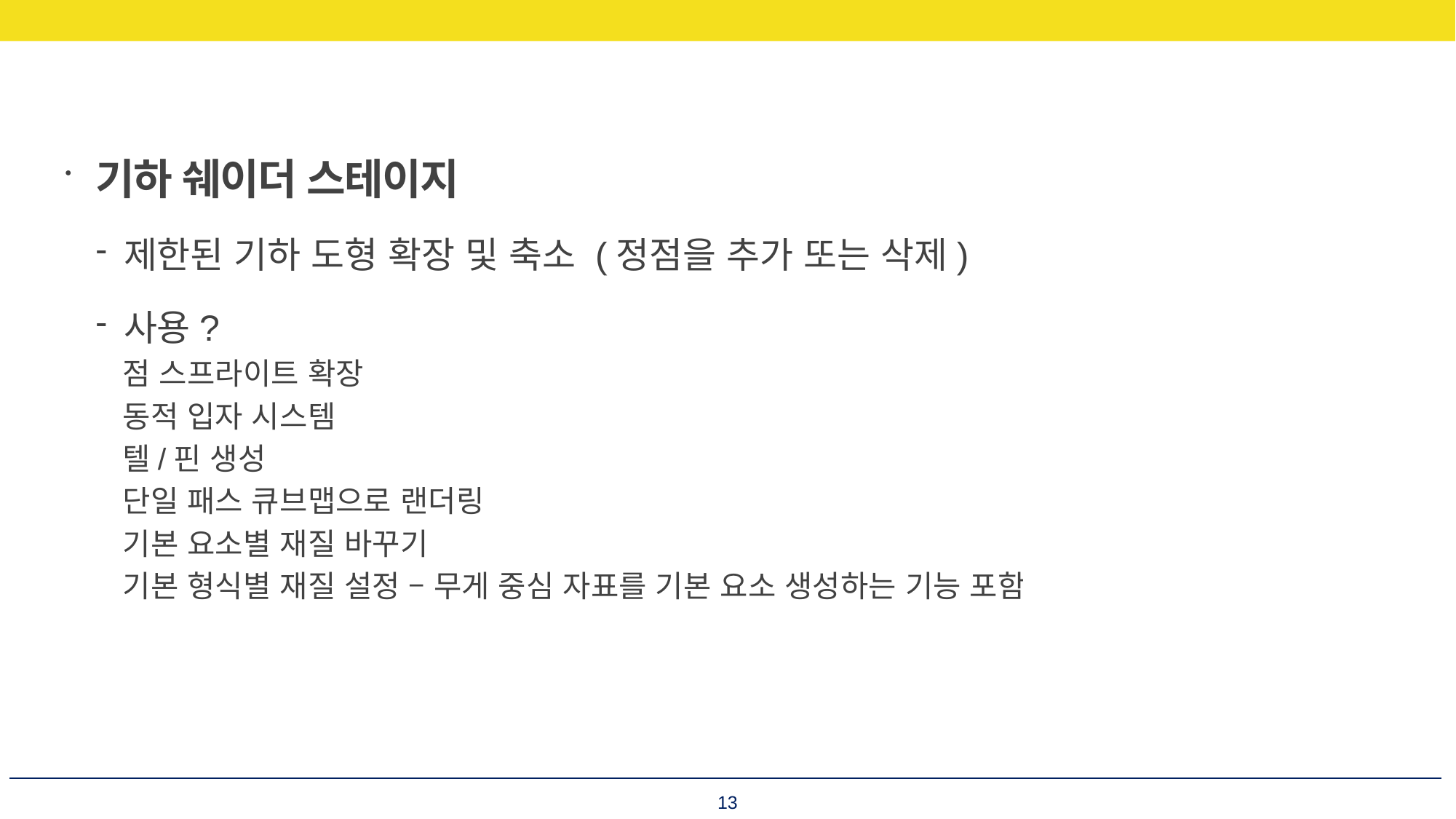

기하 쉐이더 스테이지
제한된 기하 도형 확장 및 축소 (정점을 추가 또는 삭제)
사용?
점 스프라이트 확장
동적 입자 시스템
텔/핀 생성
단일 패스 큐브맵으로 랜더링
기본 요소별 재질 바꾸기
기본 형식별 재질 설정 – 무게 중심 자표를 기본 요소 생성하는 기능 포함
13